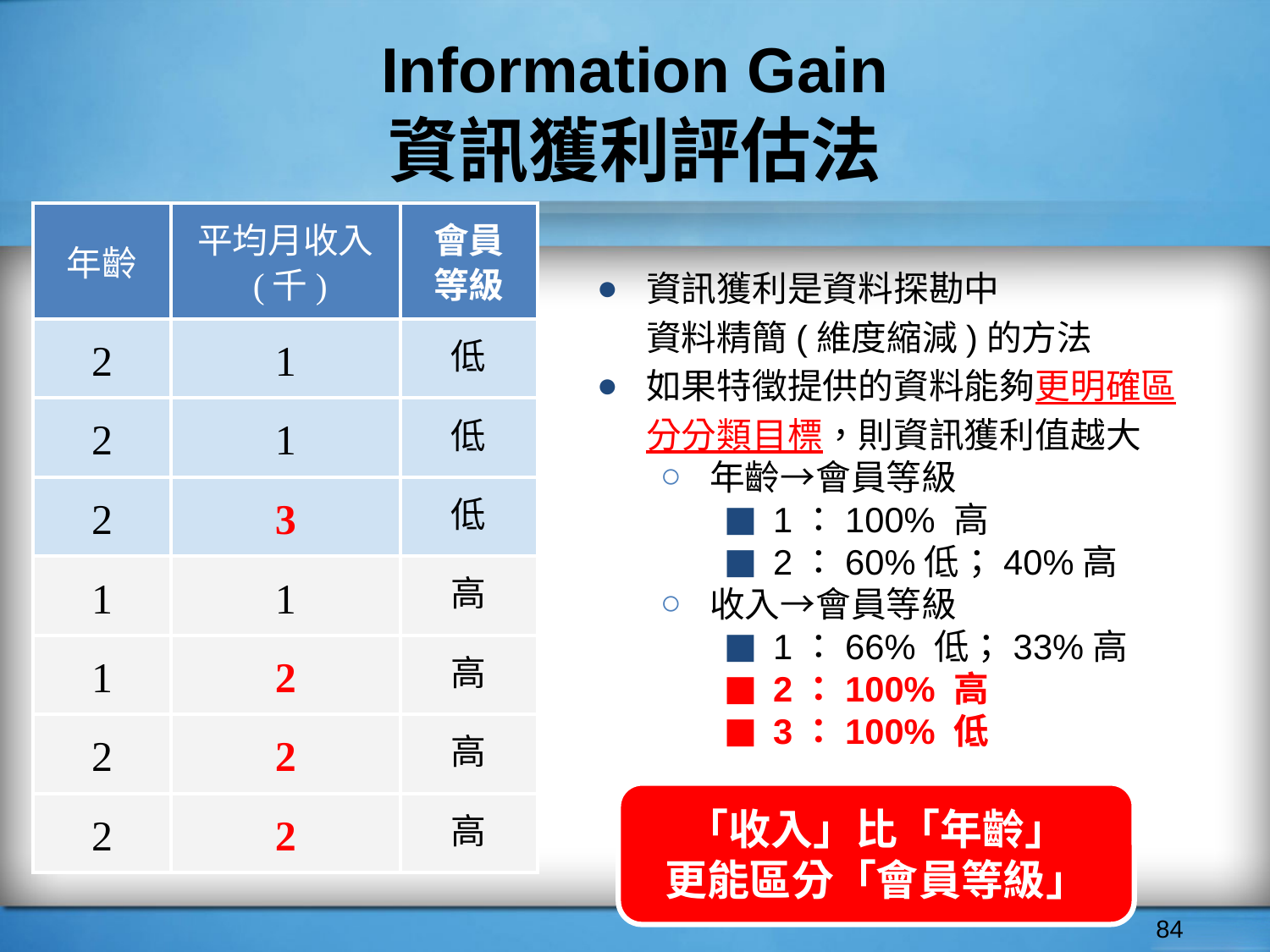

# Information Gain
資訊獲利評估法
| 年齡 | 平均月收入 (千) | 會員 等級 |
| --- | --- | --- |
| 2 | 1 | 低 |
| 2 | 1 | 低 |
| 2 | 3 | 低 |
| 1 | 1 | 高 |
| 1 | 2 | 高 |
| 2 | 2 | 高 |
| 2 | 2 | 高 |
資訊獲利是資料探勘中
資料精簡(維度縮減)的方法
如果特徵提供的資料能夠更明確區分分類目標，則資訊獲利值越大
年齡→會員等級
1：100% 高
2：60%低；40%高
收入→會員等級
1：66% 低；33%高
2：100% 高
3：100% 低
「收入」比「年齡」
更能區分「會員等級」
84